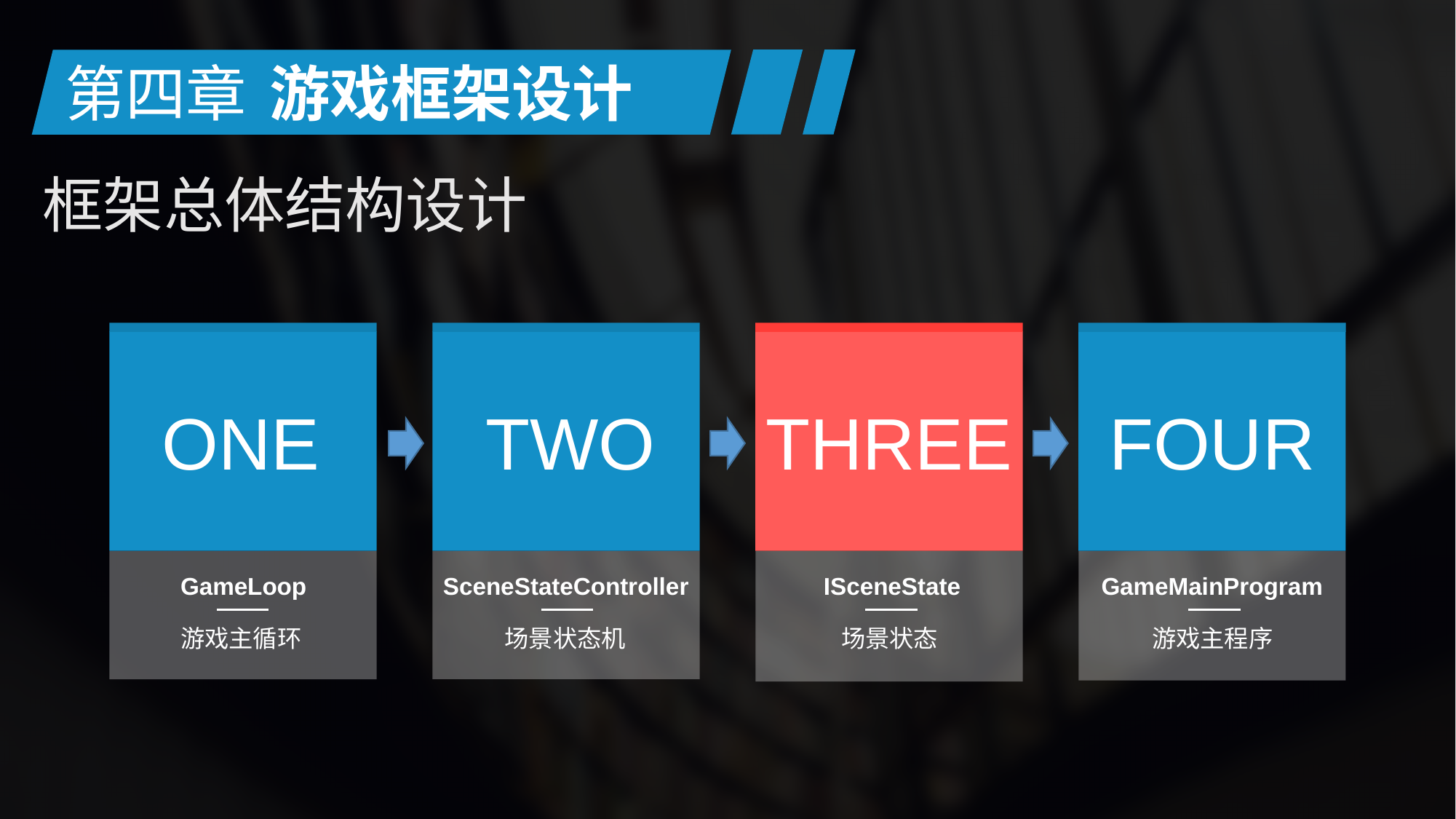

第四章
游戏框架设计
框架总体结构设计

ONE
TWO
THREE
FOUR

SceneStateController
GameMainProgram
GameLoop
ISceneState
游戏主循环
场景状态机
场景状态
游戏主程序